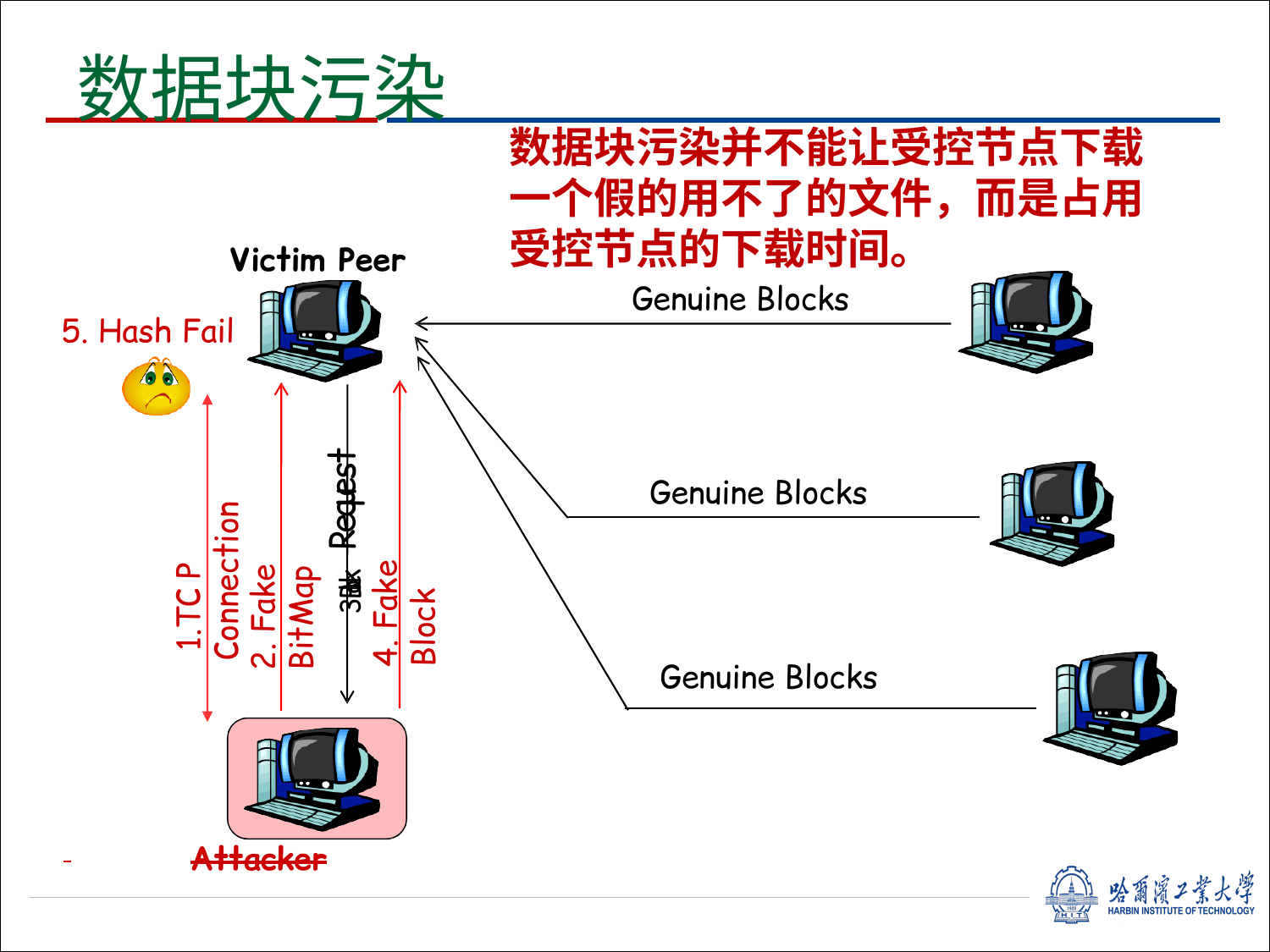

# 数据块污染
数据块污染并不能让受控节点下载一个假的用不了的文件，而是占用受控节点的下载时间。
Victim Peer
5. Hash Fail

Genuine Blocks

3    B l o c k  R  e   q ue    s    t

 1.TC P  Connection
2. Fake BitMap

4. Fake Block
Genuine Blocks

Genuine Blocks

 	Attacker